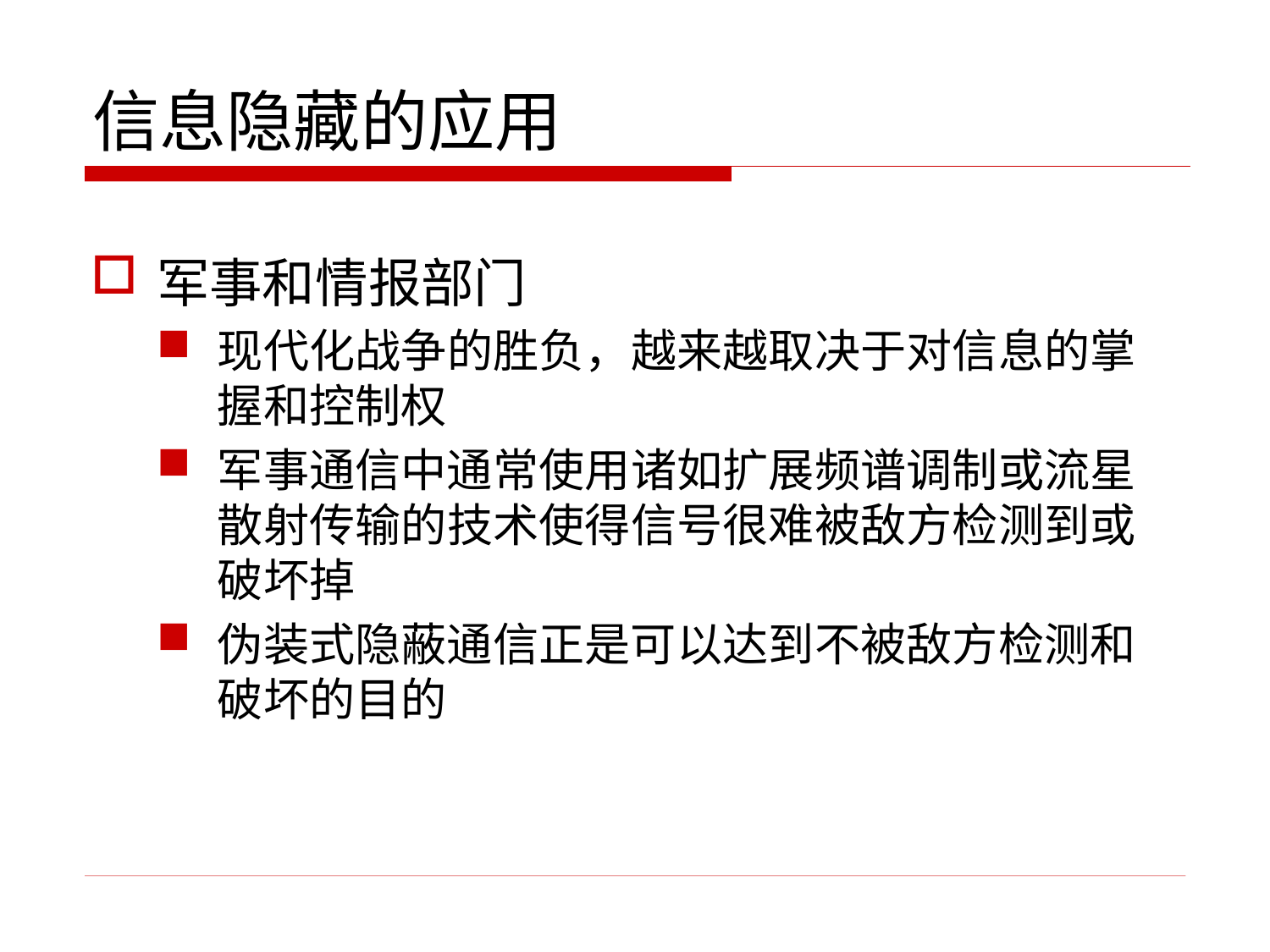

# 信息隐藏的应用
军事和情报部门
现代化战争的胜负，越来越取决于对信息的掌握和控制权
军事通信中通常使用诸如扩展频谱调制或流星散射传输的技术使得信号很难被敌方检测到或破坏掉
伪装式隐蔽通信正是可以达到不被敌方检测和破坏的目的
24